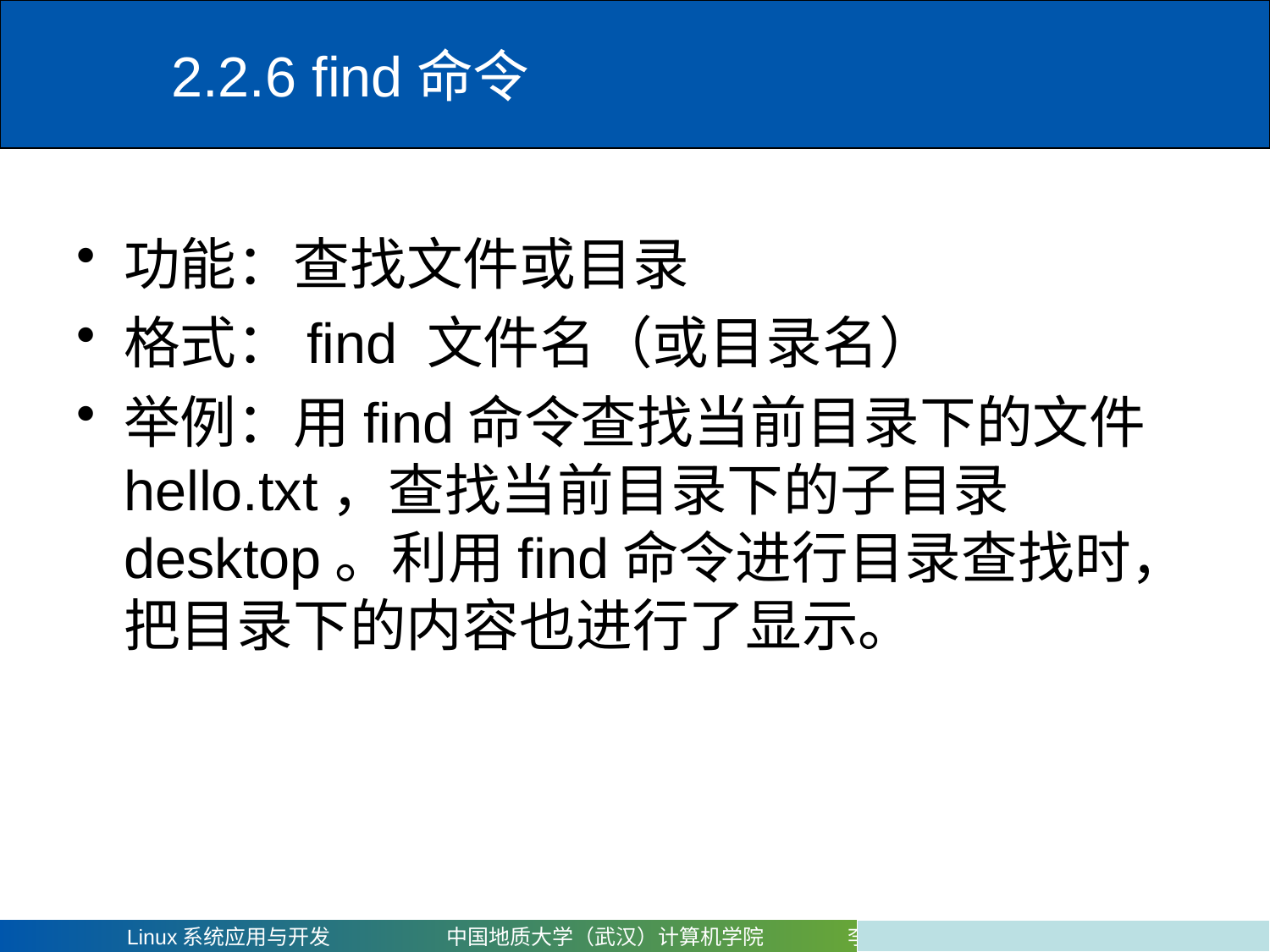

# 2.2.6 find命令
功能：查找文件或目录
格式：find 文件名（或目录名）
举例：用find命令查找当前目录下的文件hello.txt，查找当前目录下的子目录desktop。利用find命令进行目录查找时，把目录下的内容也进行了显示。